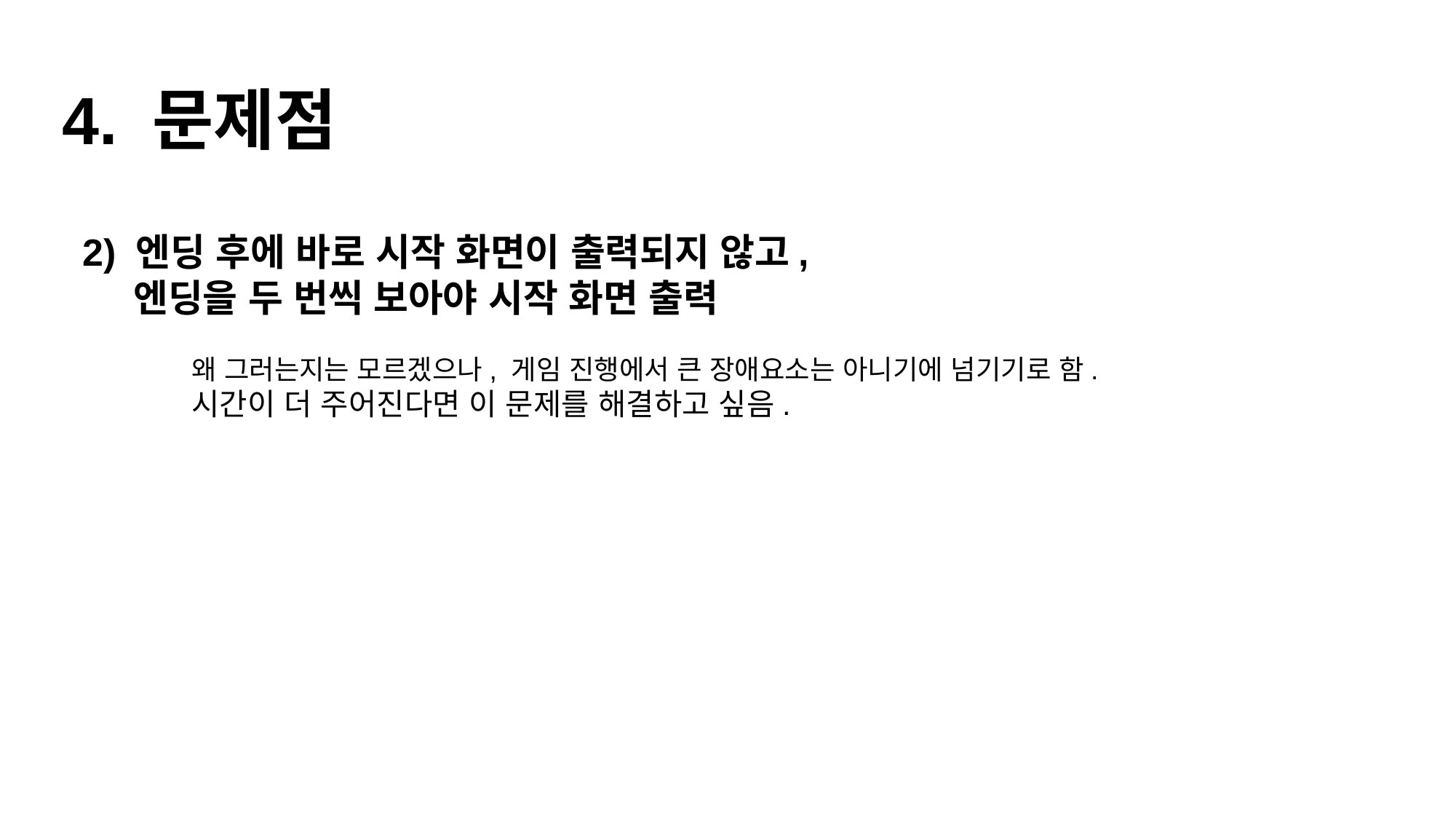

# 4. 문제점
2) 엔딩 후에 바로 시작 화면이 출력되지 않고,
    엔딩을 두 번씩 보아야 시작 화면 출력

	왜 그러는지는 모르겠으나, 게임 진행에서 큰 장애요소는 아니기에 넘기기로 함.
	시간이 더 주어진다면 이 문제를 해결하고 싶음.